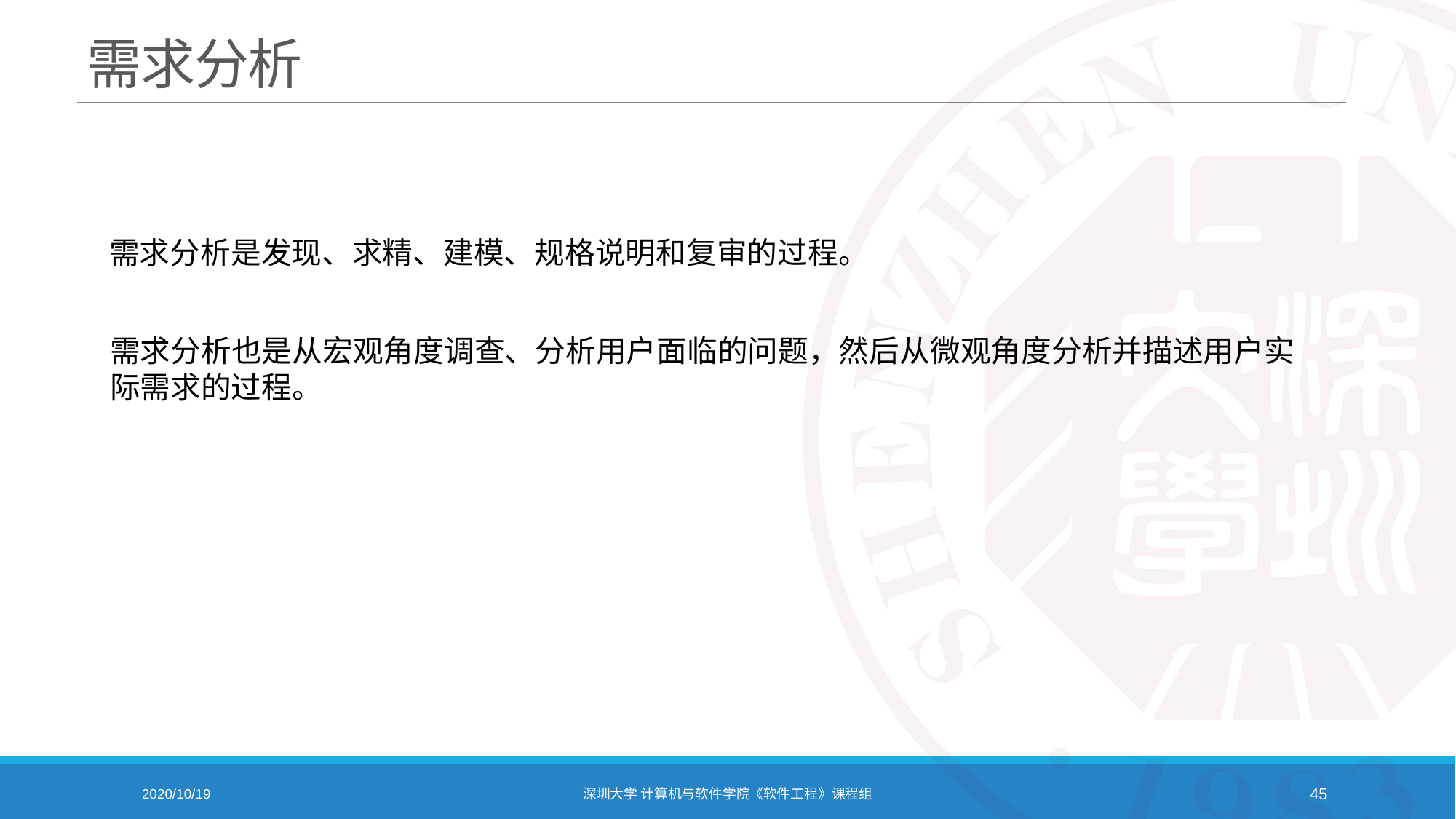

# 需求分析
需求分析是发现、求精、建模、规格说明和复审的过程。
需求分析也是从宏观角度调查、分析用户面临的问题，然后从微观角度分析并描述用户实际需求的过程。
2020/10/19
深圳大学 计算机与软件学院《软件工程》课程组
45